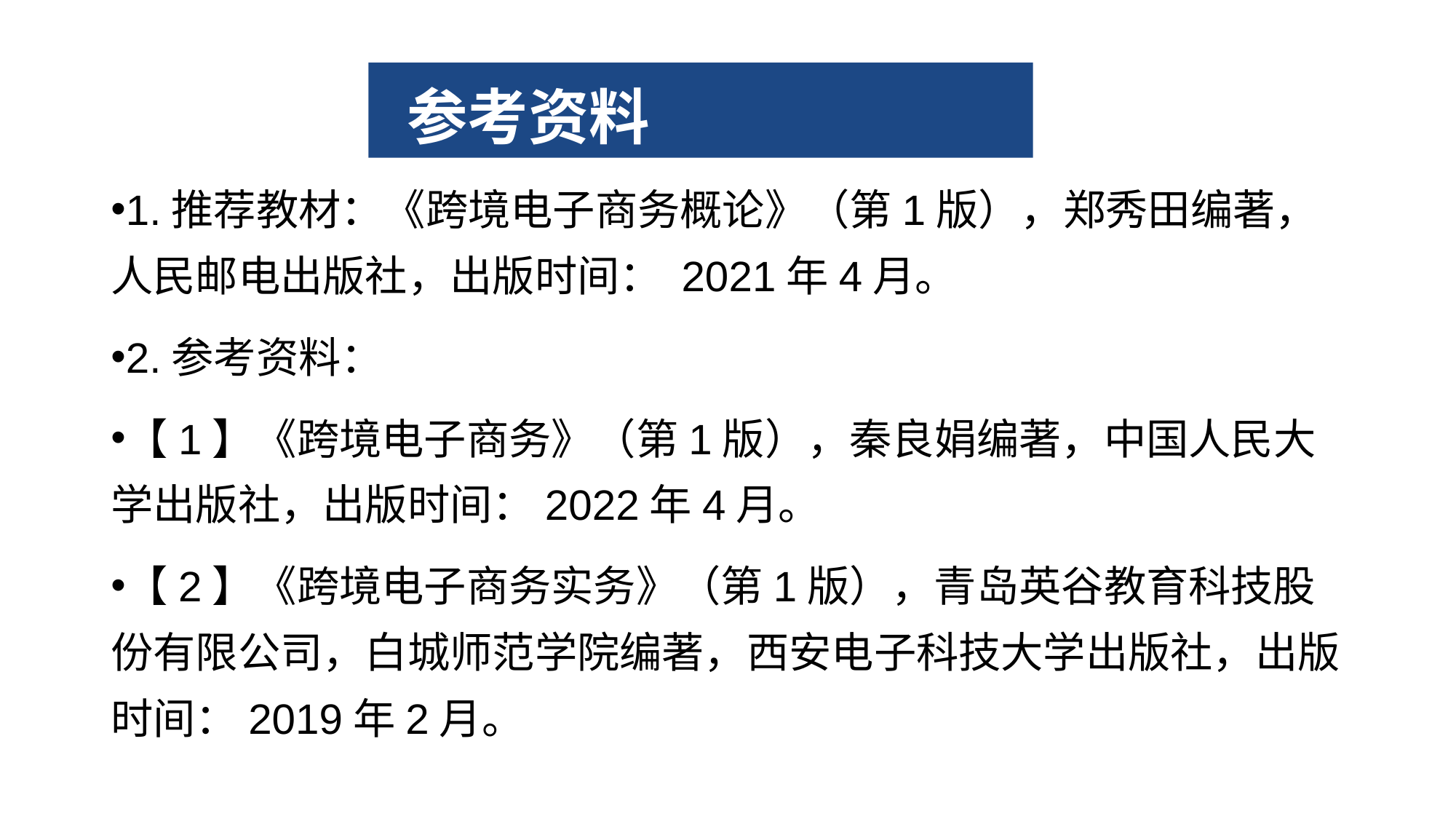

参考资料
1.推荐教材：《跨境电子商务概论》（第1版），郑秀田编著，人民邮电出版社，出版时间： 2021年4月。
2.参考资料：
【1】《跨境电子商务》（第1版），秦良娟编著，中国人民大学出版社，出版时间：2022年4月。
【2】《跨境电子商务实务》（第1版），青岛英谷教育科技股份有限公司，白城师范学院编著，西安电子科技大学出版社，出版时间：2019年2月。